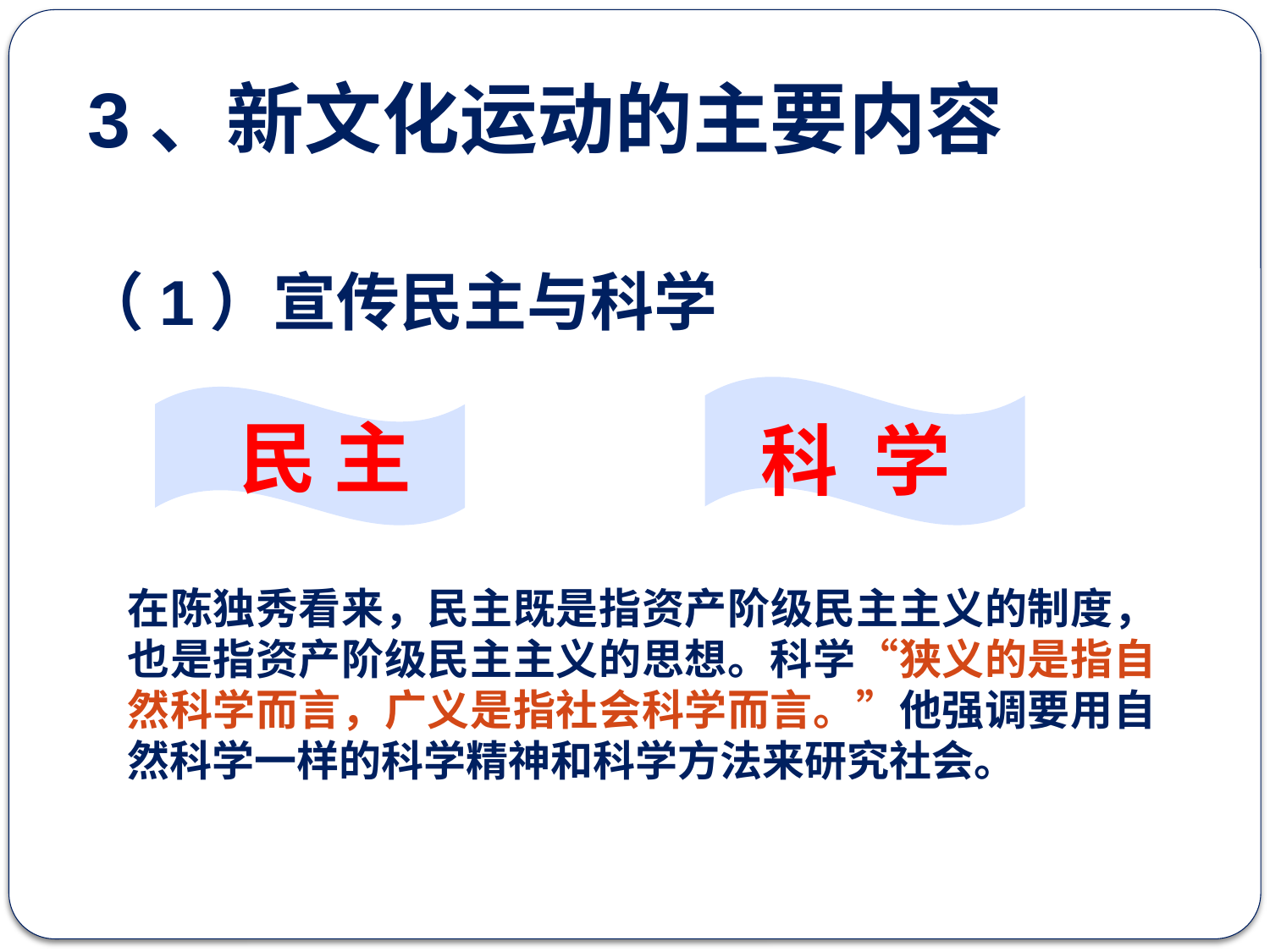

# 3、新文化运动的主要内容
（1）宣传民主与科学

科  学
   民 主
在陈独秀看来，民主既是指资产阶级民主主义的制度，也是指资产阶级民主主义的思想。科学“狭义的是指自然科学而言，广义是指社会科学而言。”他强调要用自然科学一样的科学精神和科学方法来研究社会。